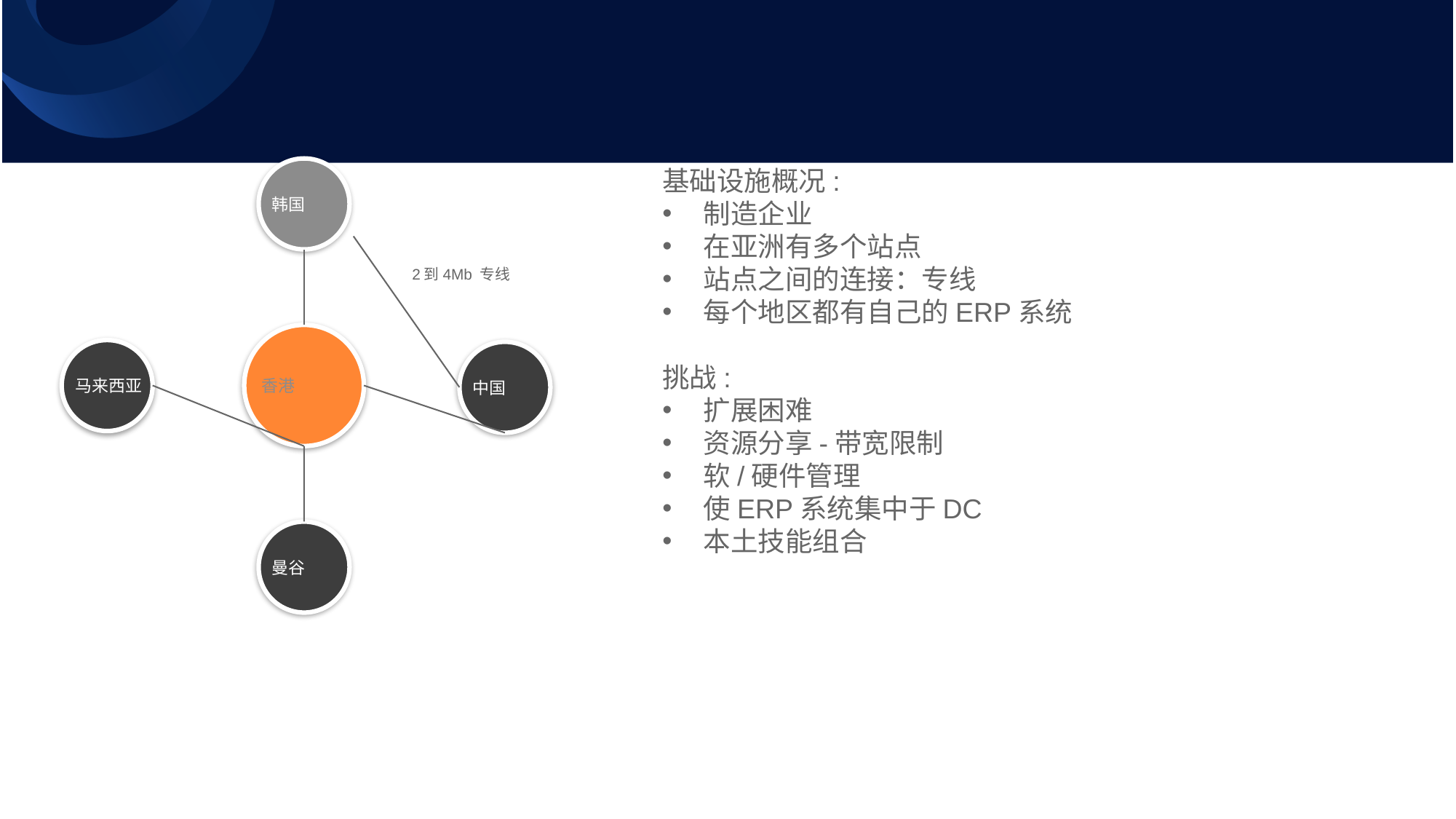

韩国
2到4Mb 专线
香港
马来西亚
中国
曼谷
基础设施概况:
制造企业
在亚洲有多个站点
站点之间的连接：专线
每个地区都有自己的ERP系统

挑战:
扩展困难
资源分享-带宽限制
软/硬件管理
使ERP系统集中于DC
本土技能组合